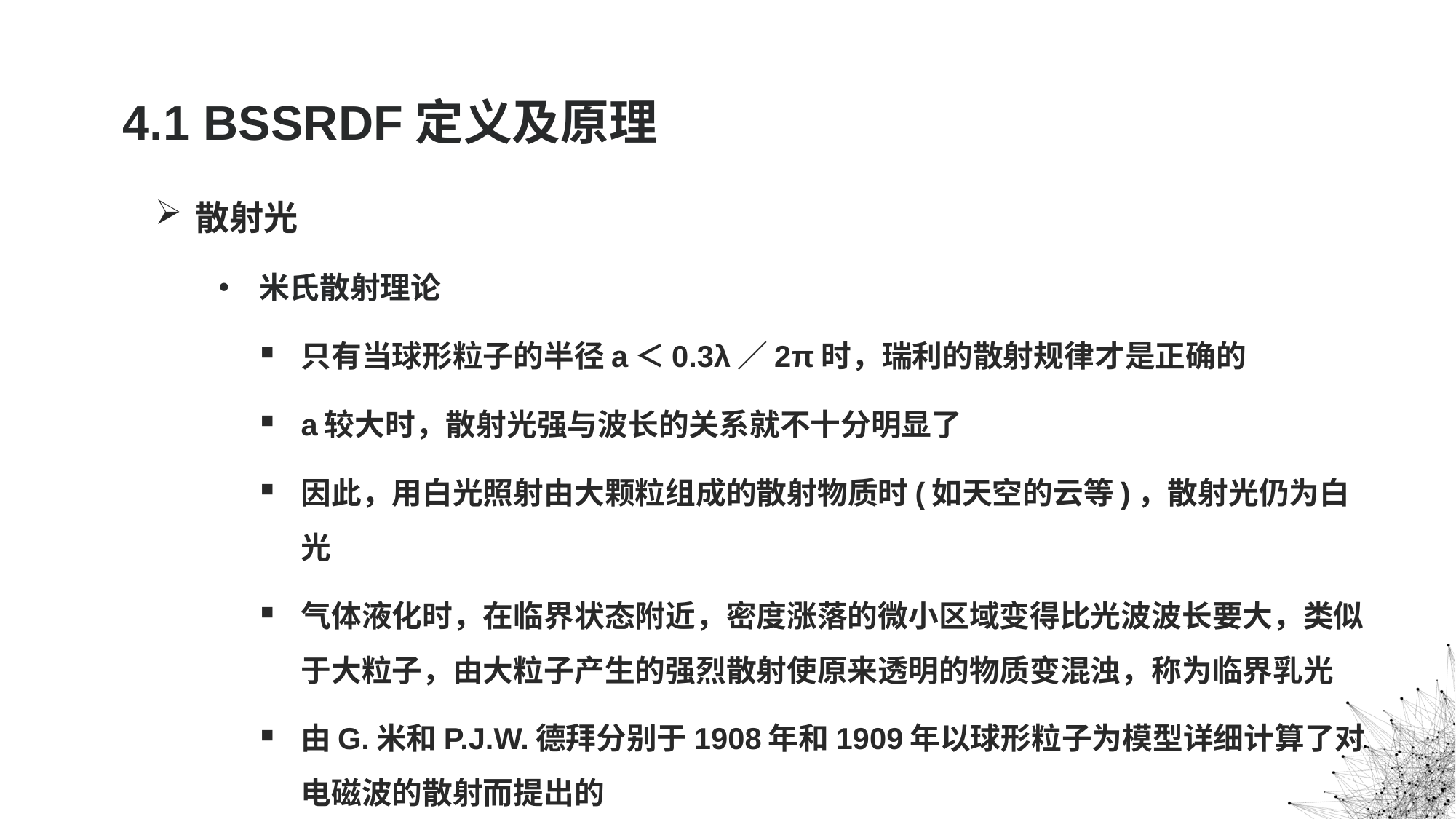

# 4.1 BSSRDF定义及原理
散射光
米氏散射理论
只有当球形粒子的半径a＜0.3λ／2π时，瑞利的散射规律才是正确的
a较大时，散射光强与波长的关系就不十分明显了
因此，用白光照射由大颗粒组成的散射物质时(如天空的云等)，散射光仍为白光
气体液化时，在临界状态附近，密度涨落的微小区域变得比光波波长要大，类似于大粒子，由大粒子产生的强烈散射使原来透明的物质变混浊，称为临界乳光
由G.米和P.J.W.德拜分别于1908年和1909年以球形粒子为模型详细计算了对电磁波的散射而提出的